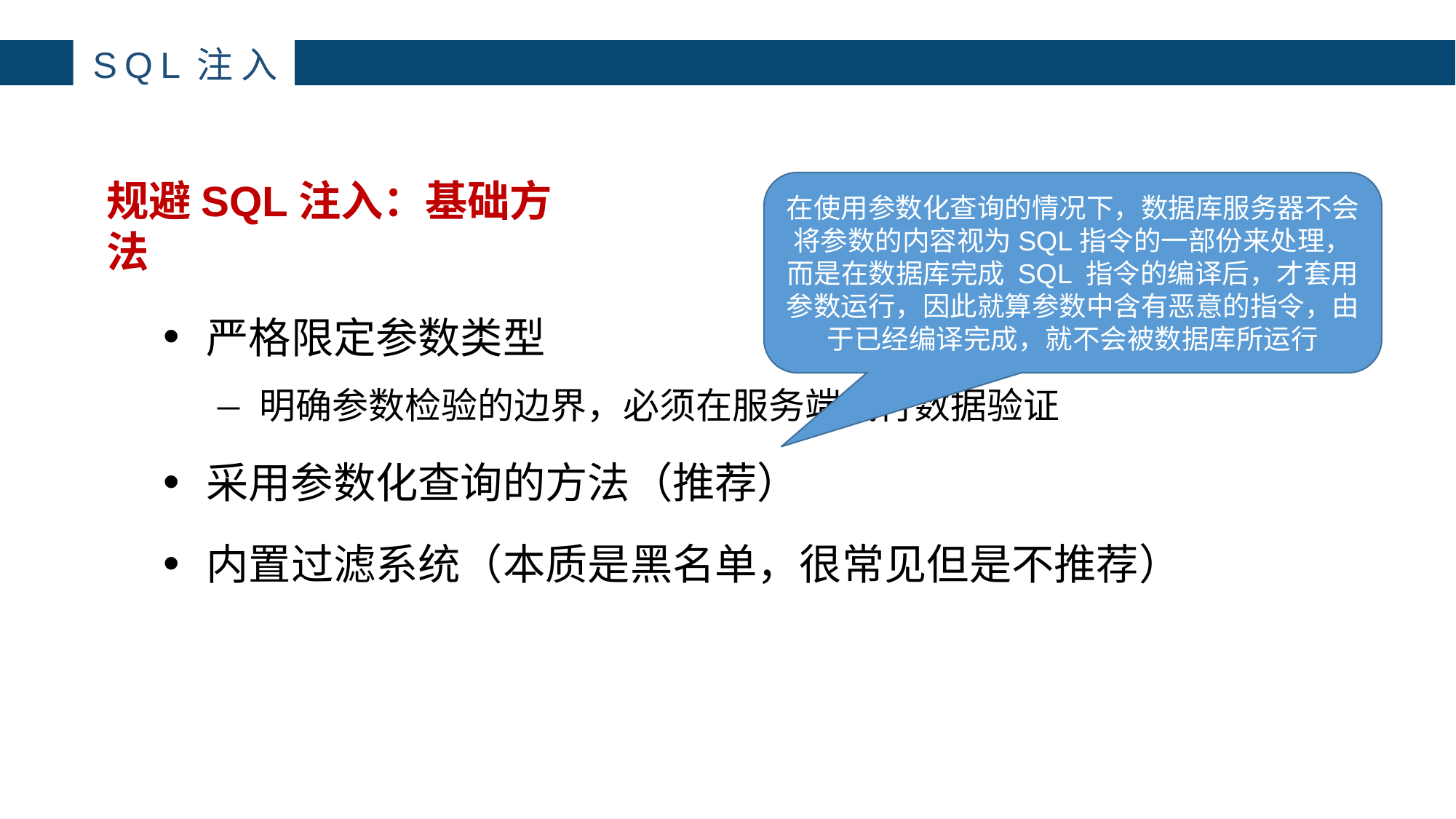

主讲：枕边月亮
主讲：枕边月亮

SQL注入
4
规避SQL注入：基础方法
在使用参数化查询的情况下，数据库服务器不会将参数的内容视为SQL指令的一部份来处理，而是在数据库完成 SQL 指令的编译后，才套用参数运行，因此就算参数中含有恶意的指令，由于已经编译完成，就不会被数据库所运行
严格限定参数类型
明确参数检验的边界，必须在服务端执行数据验证
采用参数化查询的方法（推荐）
内置过滤系统（本质是黑名单，很常见但是不推荐）